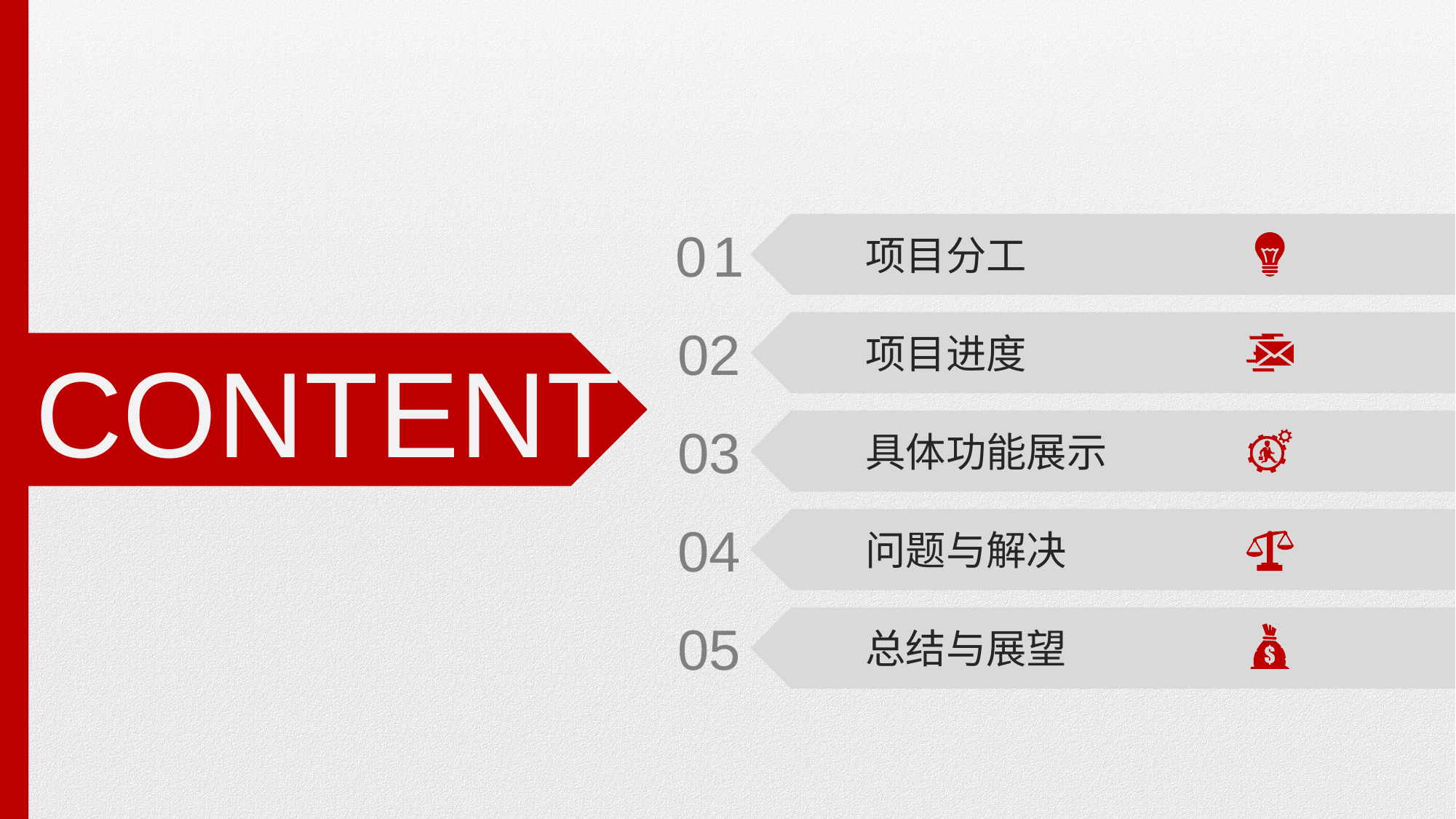

01
项目分工

02
项目进度

CONTENT

03
具体功能展示

04
问题与解决

05
总结与展望